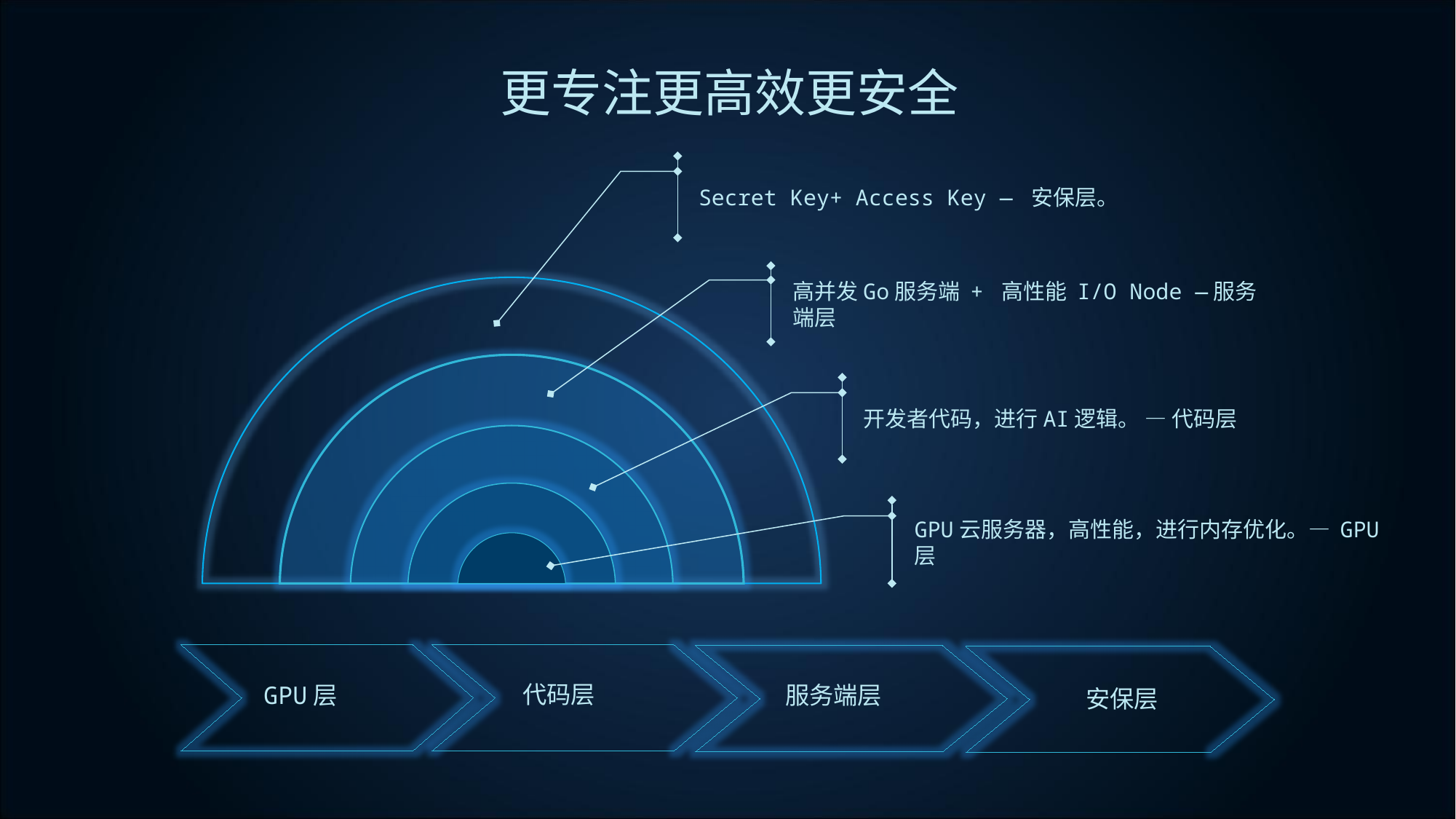

更专注更高效更安全
Secret Key+ Access Key — 安保层。
高并发Go服务端 + 高性能 I/O Node —服务端层

开发者代码，进行AI逻辑。 — 代码层

GPU云服务器，高性能，进行内存优化。— GPU层

GPU层

代码层

服务端层

安保层